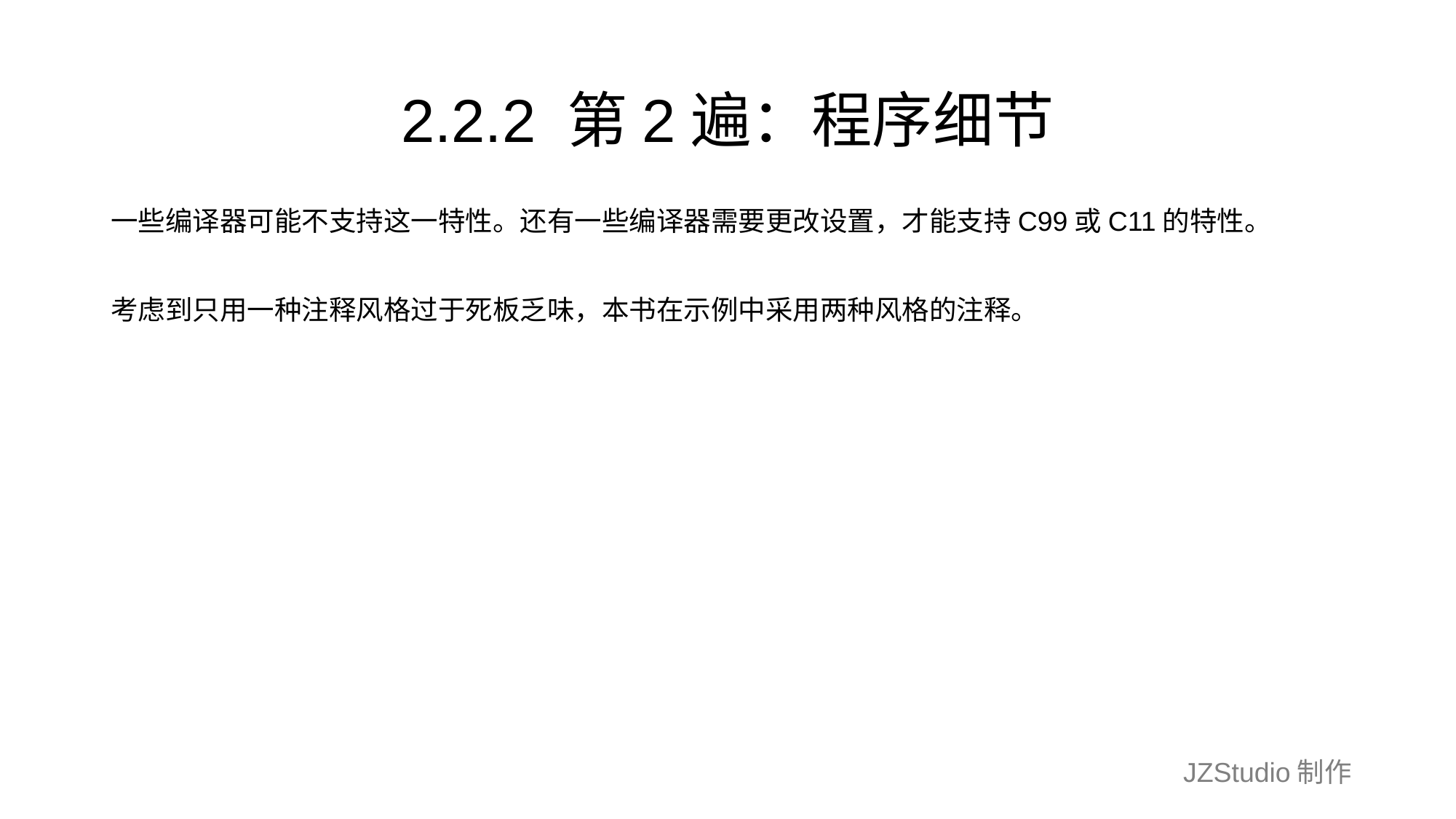

# 2.2.2 第2遍：程序细节
一些编译器可能不支持这一特性。还有一些编译器需要更改设置，才能支持C99或C11的特性。

考虑到只用一种注释风格过于死板乏味，本书在示例中采用两种风格的注释。